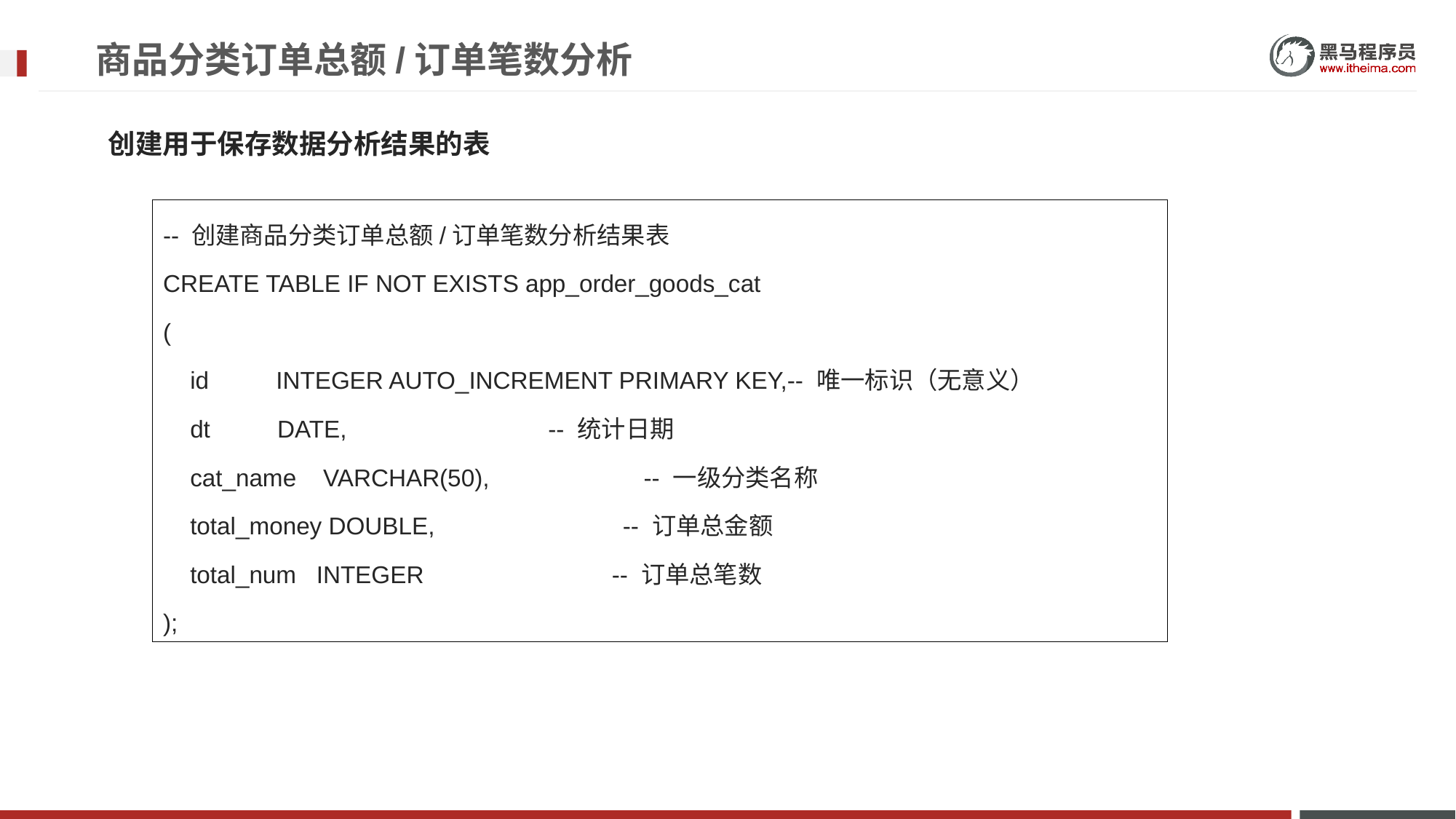

# 商品分类订单总额/订单笔数分析
 创建用于保存数据分析结果的表
-- 创建商品分类订单总额/订单笔数分析结果表
CREATE TABLE IF NOT EXISTS app_order_goods_cat
(
    id          INTEGER AUTO_INCREMENT PRIMARY KEY,-- 唯一标识（无意义）
    dt          DATE,                              -- 统计日期
    cat_name    VARCHAR(50),                       -- 一级分类名称
    total_money DOUBLE,                            -- 订单总金额
    total_num   INTEGER                            -- 订单总笔数
);